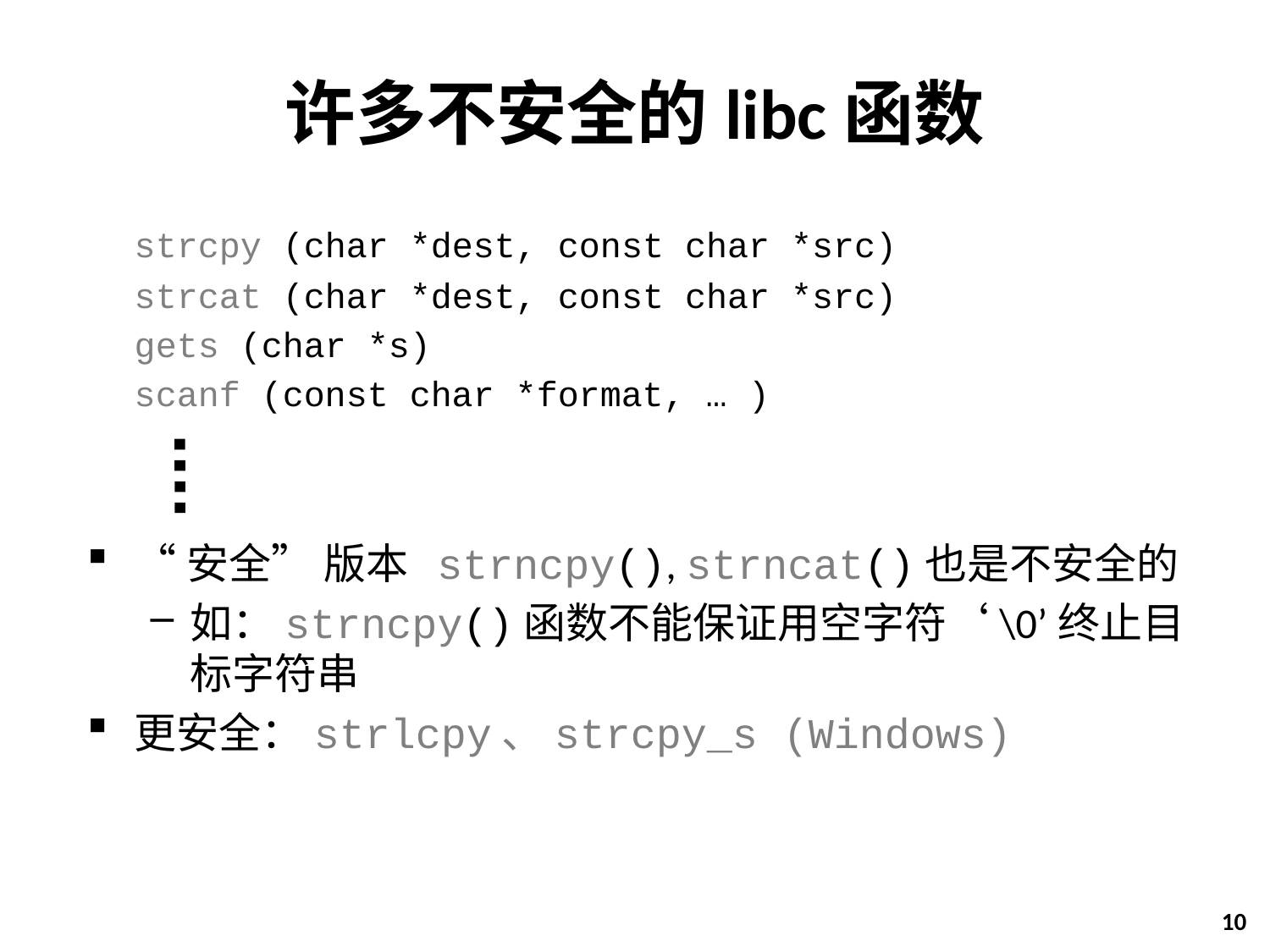

# 许多不安全的libc函数
	strcpy (char *dest, const char *src)
	strcat (char *dest, const char *src)
	gets (char *s)
	scanf (const char *format, … )

“安全” 版本  strncpy(), strncat()也是不安全的
如：strncpy()函数不能保证用空字符‘\0’终止目标字符串
更安全：strlcpy、strcpy_s (Windows)

10